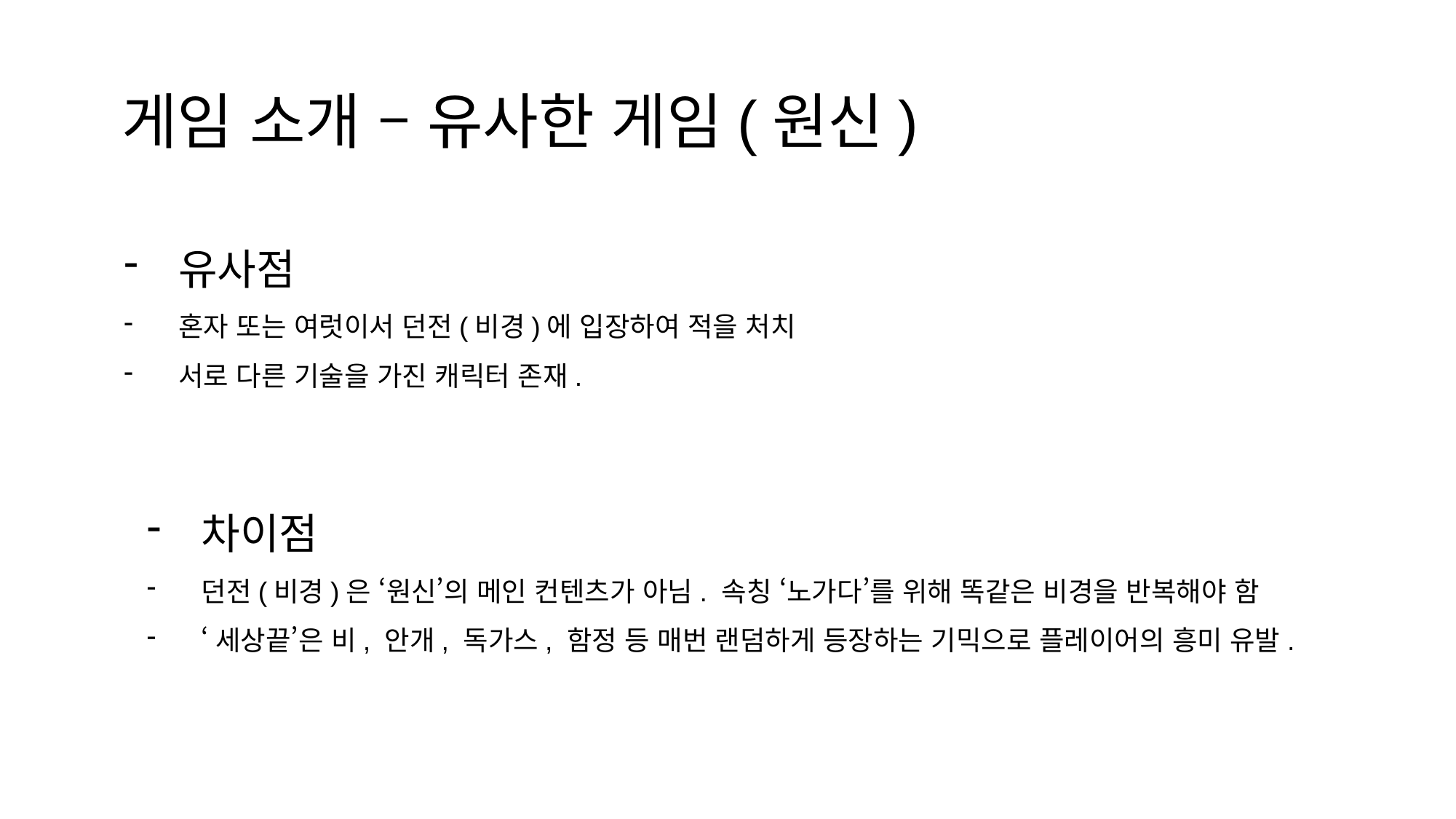

게임 소개 – 유사한 게임(원신)
유사점
혼자 또는 여럿이서 던전(비경)에 입장하여 적을 처치
서로 다른 기술을 가진 캐릭터 존재.
차이점
던전(비경)은 ‘원신’의 메인 컨텐츠가 아님. 속칭 ‘노가다’를 위해 똑같은 비경을 반복해야 함
‘세상끝’은 비, 안개, 독가스, 함정 등 매번 랜덤하게 등장하는 기믹으로 플레이어의 흥미 유발.